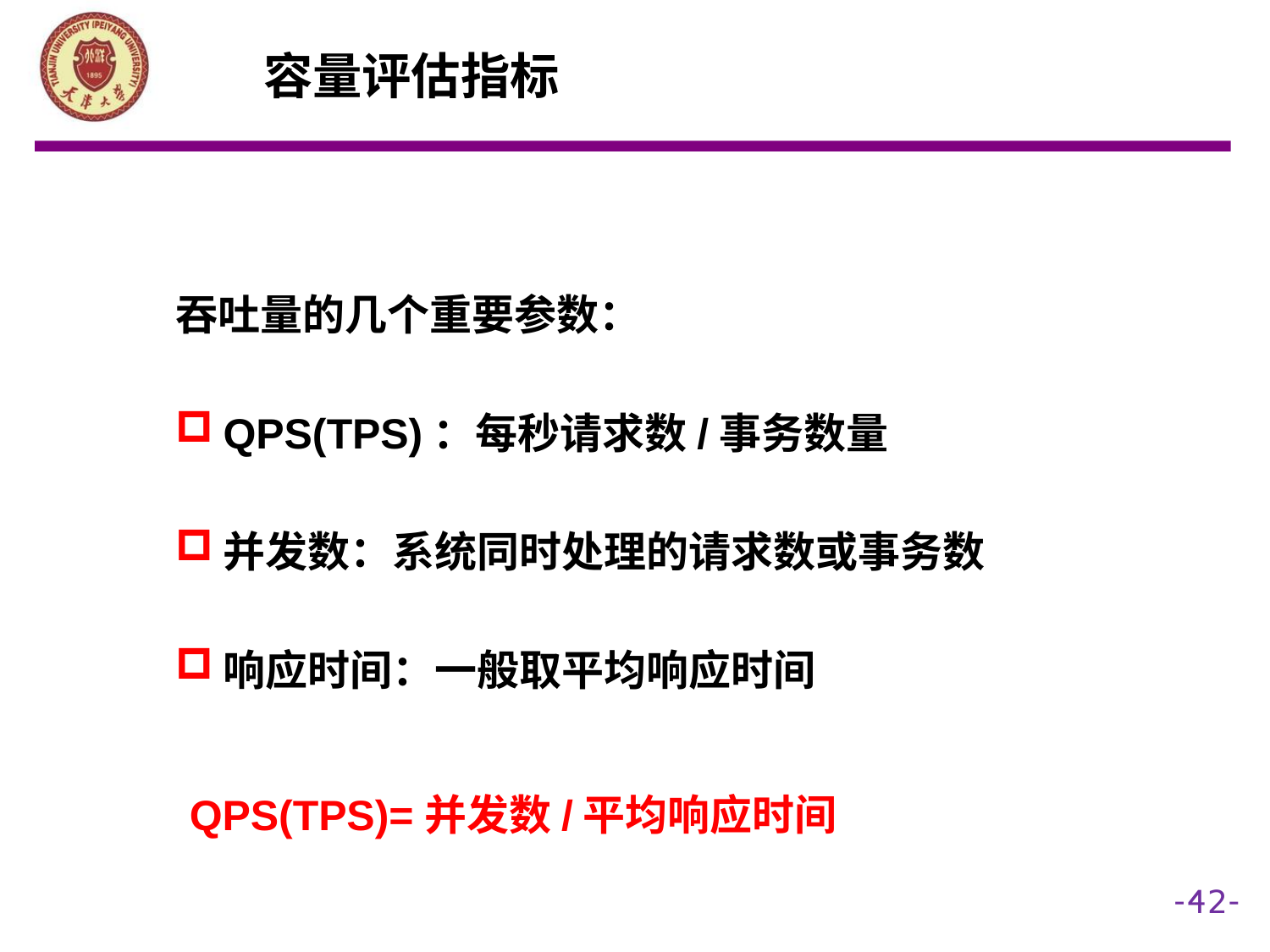

容量评估指标
吞吐量的几个重要参数：
QPS(TPS)：每秒请求数/事务数量
并发数：系统同时处理的请求数或事务数
响应时间：一般取平均响应时间
QPS(TPS)=并发数/平均响应时间